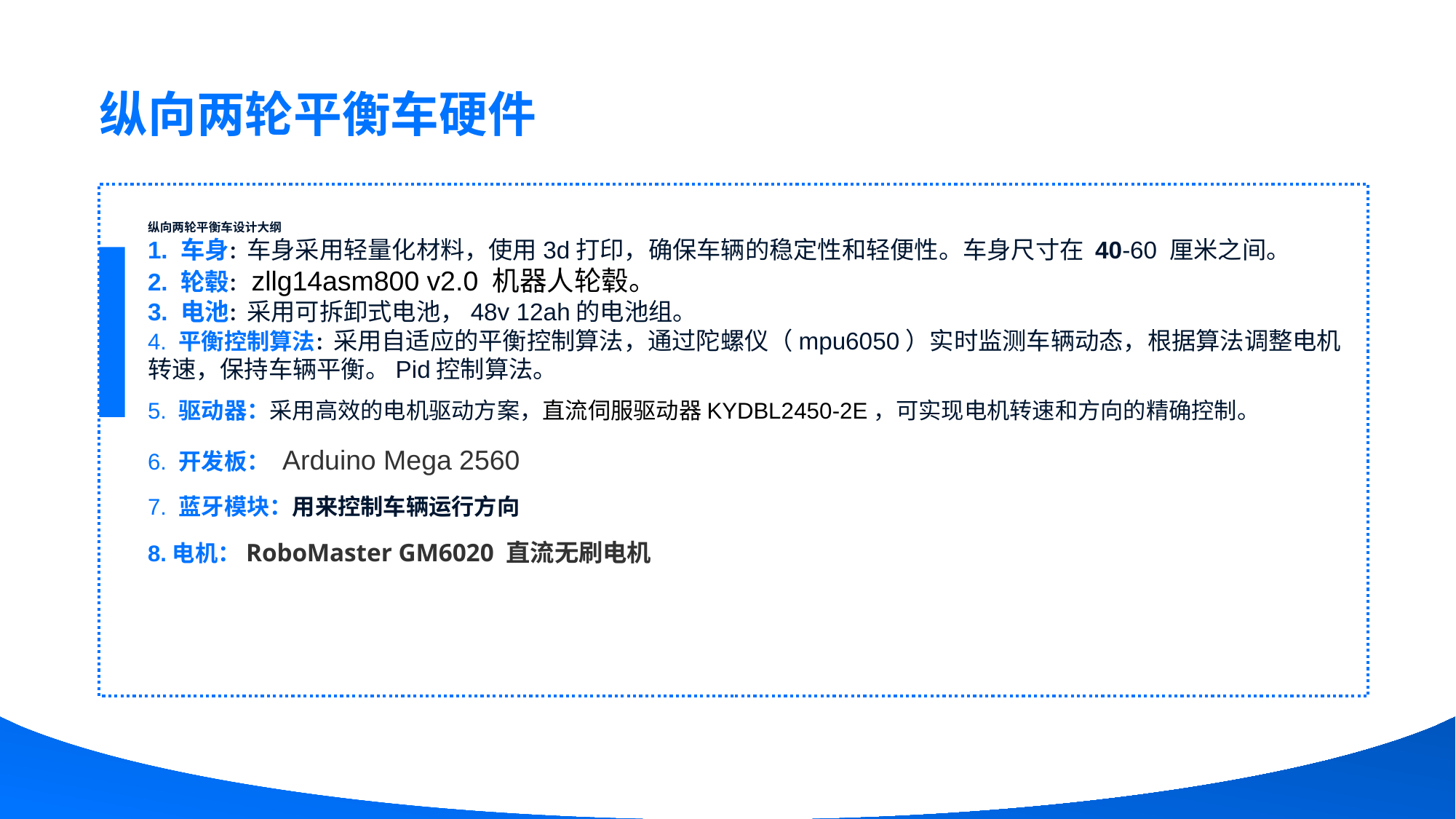

纵向两轮平衡车硬件

纵向两轮平衡车设计大纲
1. 车身：车身采用轻量化材料，使用3d打印，确保车辆的稳定性和轻便性。车身尺寸在 40-60 厘米之间。
2. 轮毂：zllg14asm800 v2.0 机器人轮毂。
3. 电池：采用可拆卸式电池，48v 12ah的电池组。
4. 平衡控制算法：采用自适应的平衡控制算法，通过陀螺仪（mpu6050）实时监测车辆动态，根据算法调整电机转速，保持车辆平衡。Pid控制算法。
5. 驱动器：采用高效的电机驱动方案，直流伺服驱动器KYDBL2450-2E，可实现电机转速和方向的精确控制。
6. 开发板： Arduino Mega 2560
7. 蓝牙模块：用来控制车辆运行方向
8.电机：RoboMaster GM6020 直流无刷电机